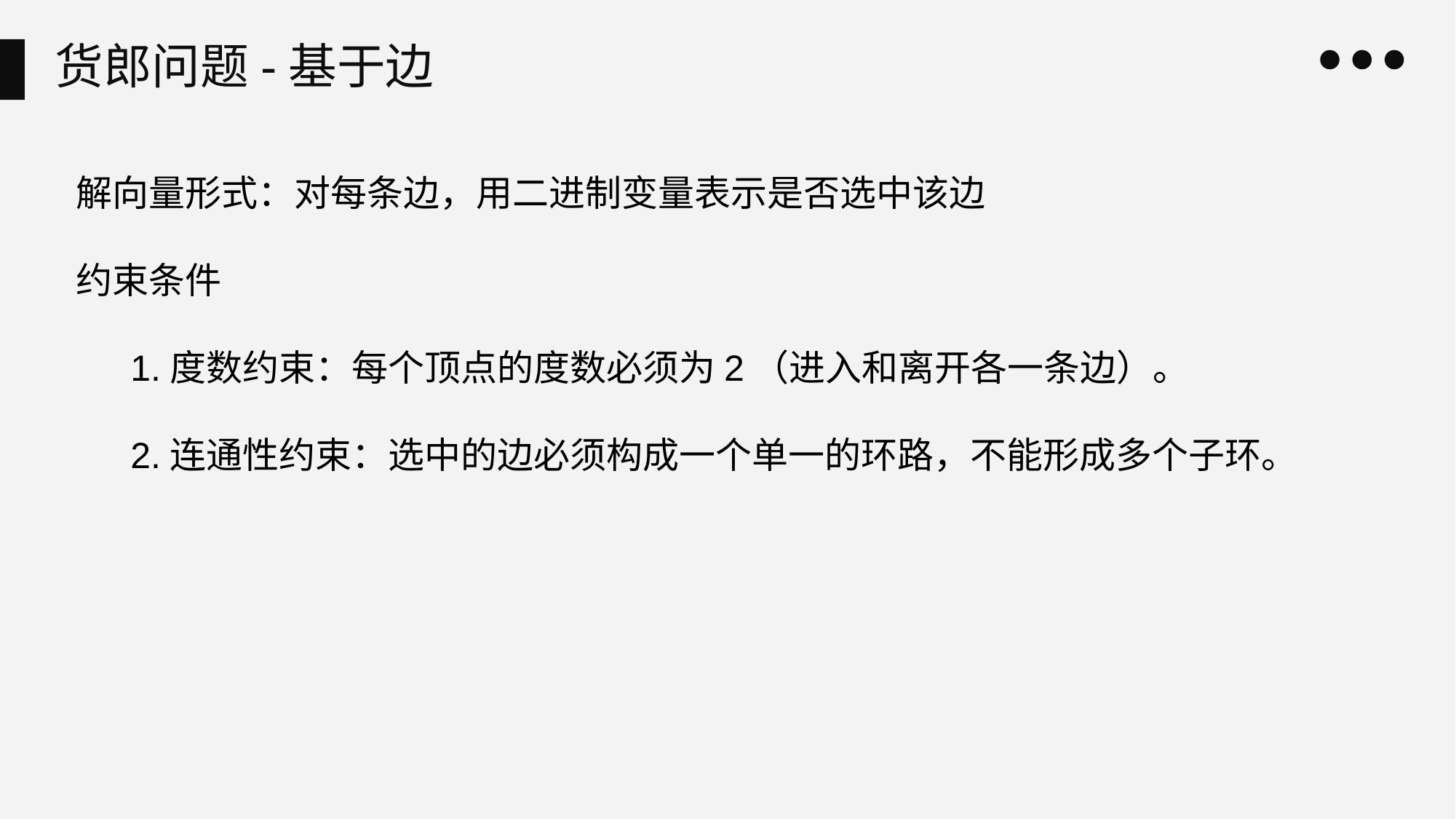

货郎问题-基于边

解向量形式：对每条边，用二进制变量表示是否选中该边

约束条件

1.度数约束：每个顶点的度数必须为2（进入和离开各一条边）。

2.连通性约束：选中的边必须构成一个单一的环路，不能形成多个子环。